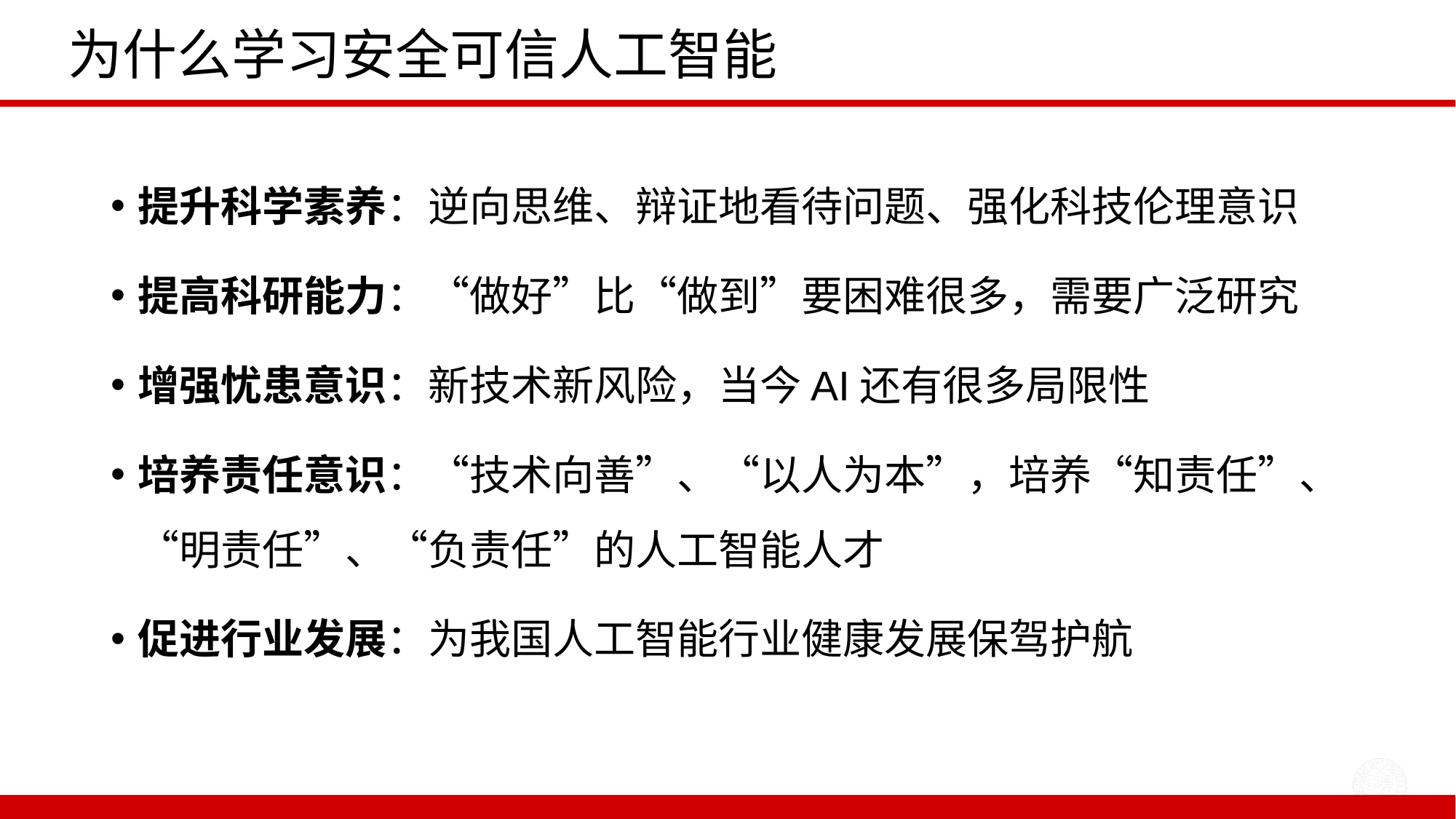

# 为什么学习安全可信人工智能
提升科学素养：逆向思维、辩证地看待问题、强化科技伦理意识
提高科研能力：“做好”比“做到”要困难很多，需要广泛研究
增强忧患意识：新技术新风险，当今AI还有很多局限性
培养责任意识：“技术向善”、“以人为本”，培养“知责任”、“明责任”、“负责任”的人工智能人才
促进行业发展：为我国人工智能行业健康发展保驾护航